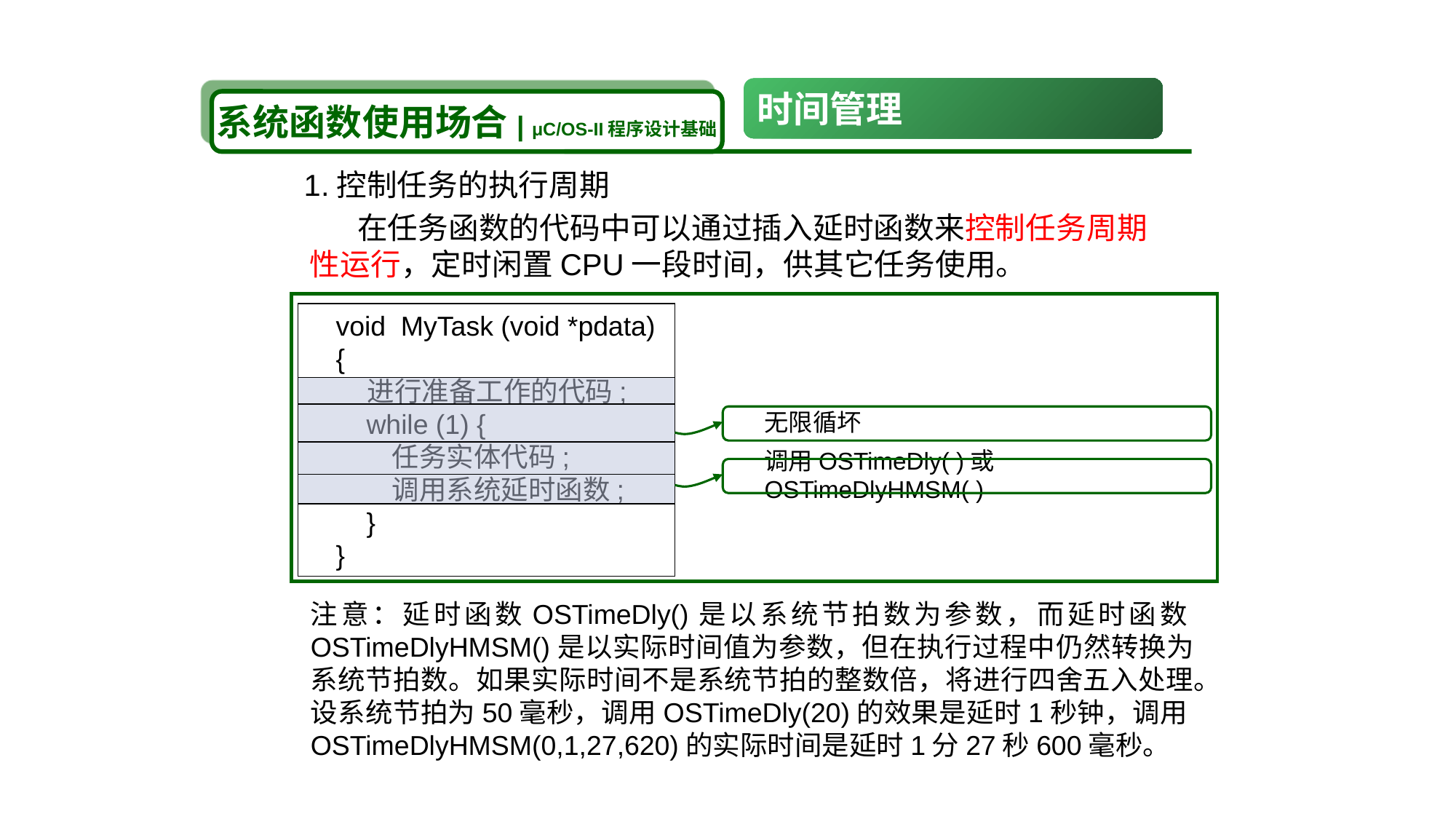

时间管理
系统函数使用场合| μC/OS-II程序设计基础

1.控制任务的执行周期
      在任务函数的代码中可以通过插入延时函数来控制任务周期性运行，定时闲置CPU一段时间，供其它任务使用。

void  MyTask (void *pdata)
{
    进行准备工作的代码;
    while (1) {
        任务实体代码;
        调用系统延时函数;
    }
}

无限循坏

调用OSTimeDly( )或OSTimeDlyHMSM( )

注意：延时函数OSTimeDly()是以系统节拍数为参数，而延时函数OSTimeDlyHMSM()是以实际时间值为参数，但在执行过程中仍然转换为系统节拍数。如果实际时间不是系统节拍的整数倍，将进行四舍五入处理。设系统节拍为50毫秒，调用OSTimeDly(20)的效果是延时1秒钟，调用OSTimeDlyHMSM(0,1,27,620)的实际时间是延时1分27秒600毫秒。